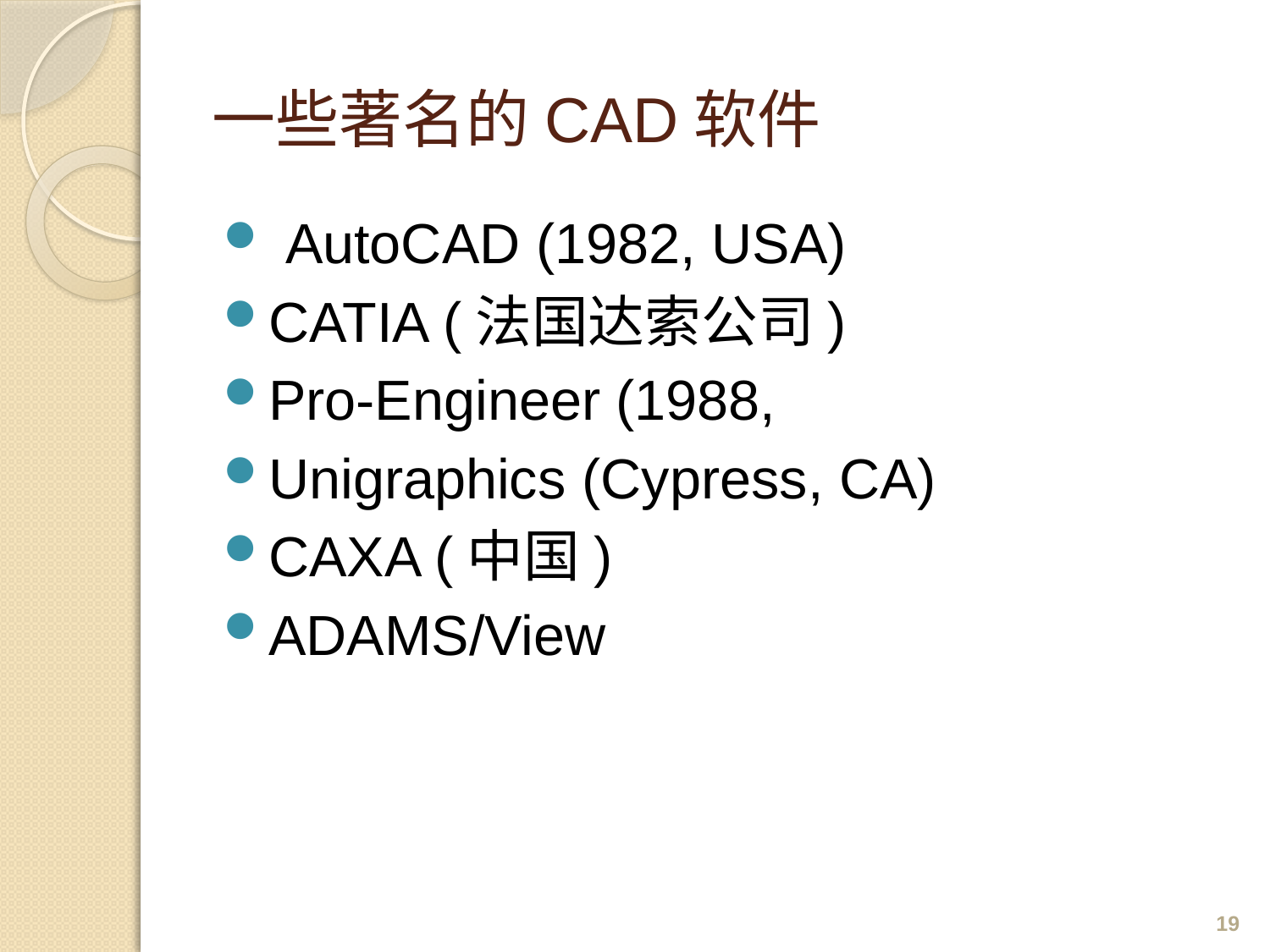

# 一些著名的CAD软件
 AutoCAD (1982, USA)
CATIA (法国达索公司)
Pro-Engineer (1988,
Unigraphics (Cypress, CA)
CAXA (中国)
ADAMS/View

19